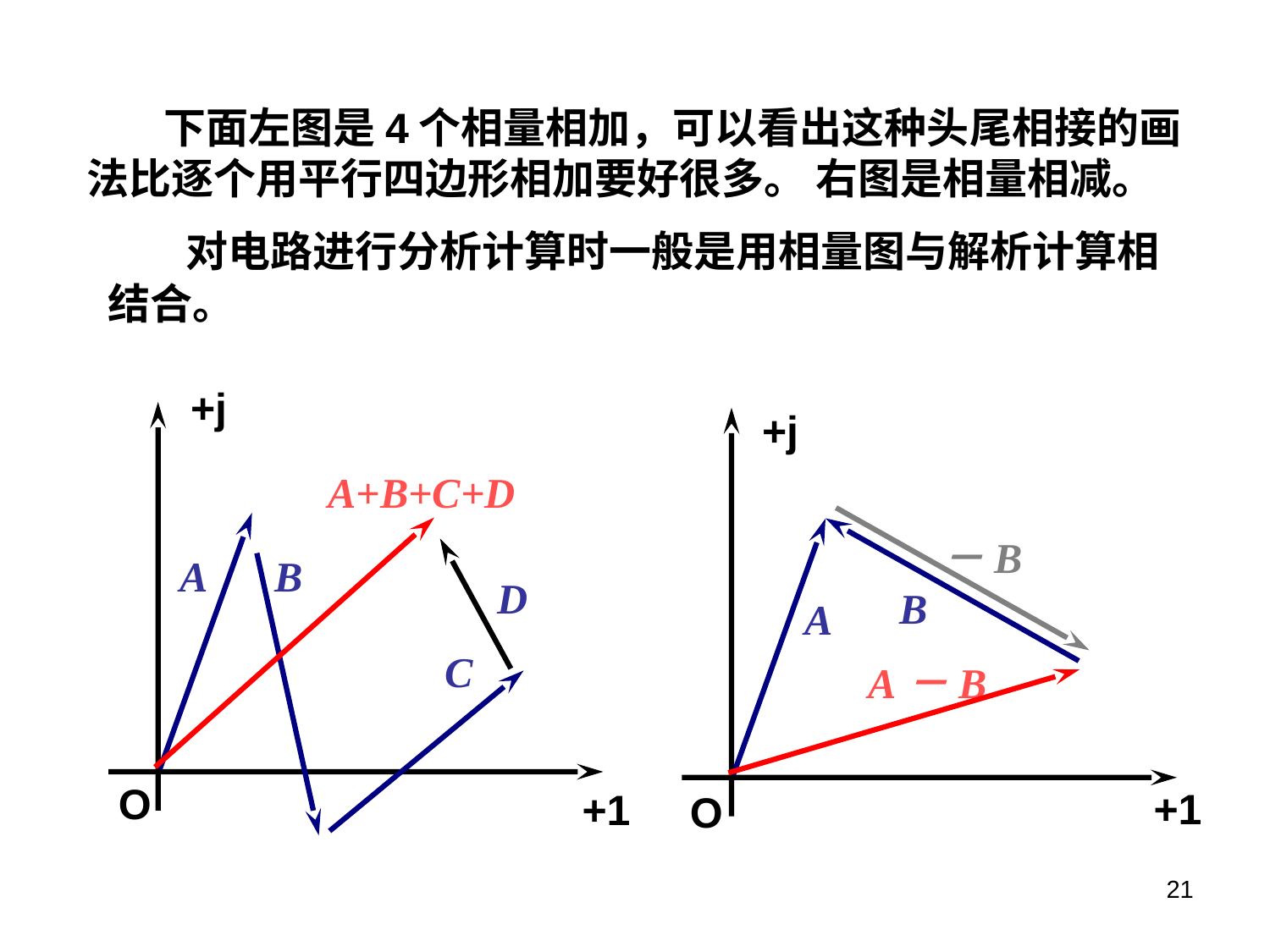

下面左图是4个相量相加，可以看出这种头尾相接的画法比逐个用平行四边形相加要好很多。 右图是相量相减。
      对电路进行分析计算时一般是用相量图与解析计算相结合。
+j

+j

A+B+C+D

－B

A
B

D
B
A
C
A－B

O

O
+1
+1
21